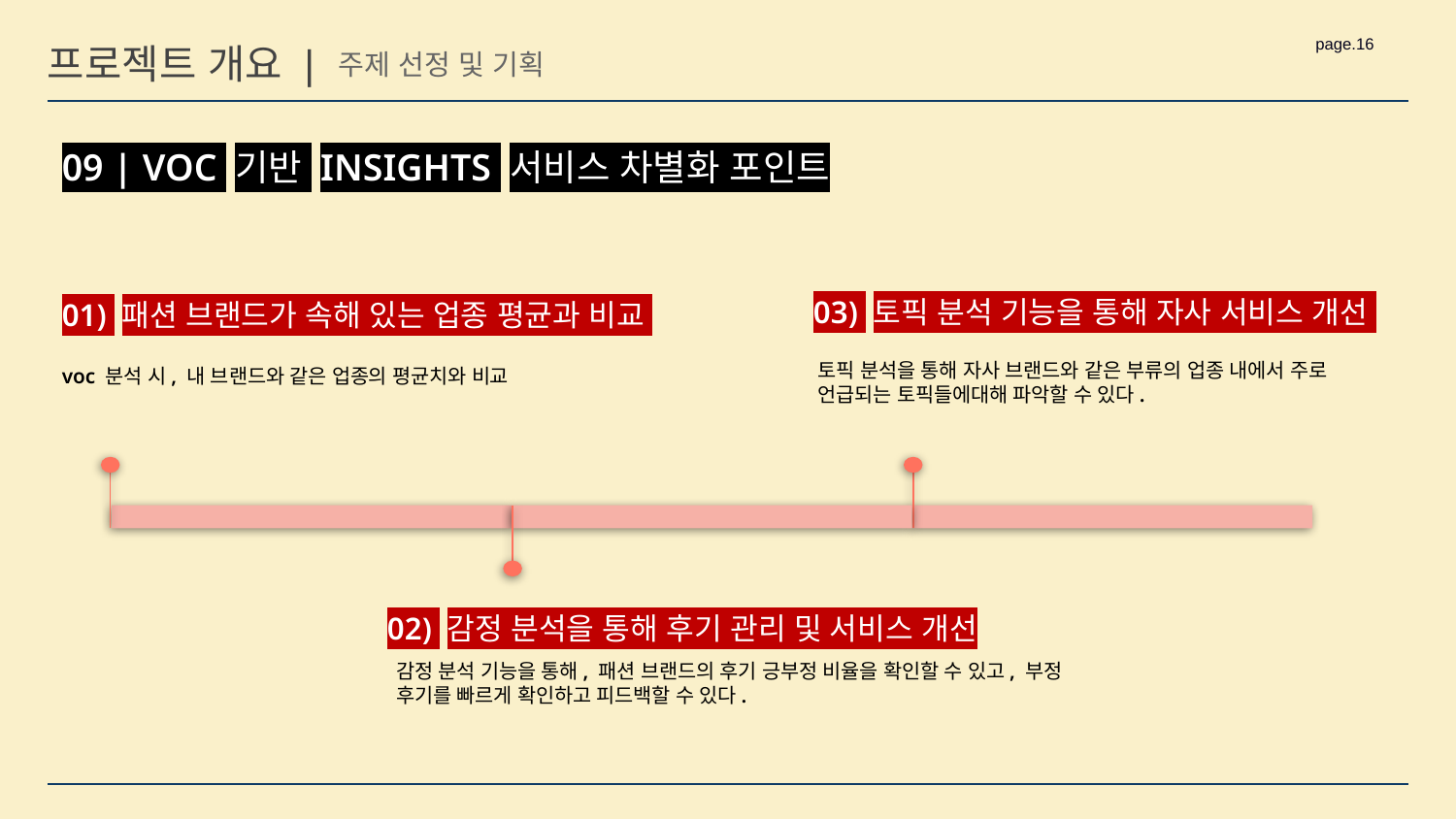

page.16
프로젝트 개요 |
주제 선정 및 기획
09 | VOC 기반 INSIGHTS 서비스 차별화 포인트

03) 토픽 분석 기능을 통해 자사 서비스 개선
01) 패션 브랜드가 속해 있는 업종 평균과 비교
voc 분석 시, 내 브랜드와 같은 업종의 평균치와 비교
토픽 분석을 통해 자사 브랜드와 같은 부류의 업종 내에서 주로 언급되는 토픽들에대해 파악할 수 있다.

02) 감정 분석을 통해 후기 관리 및 서비스 개선
감정 분석 기능을 통해, 패션 브랜드의 후기 긍부정 비율을 확인할 수 있고, 부정 후기를 빠르게 확인하고 피드백할 수 있다.